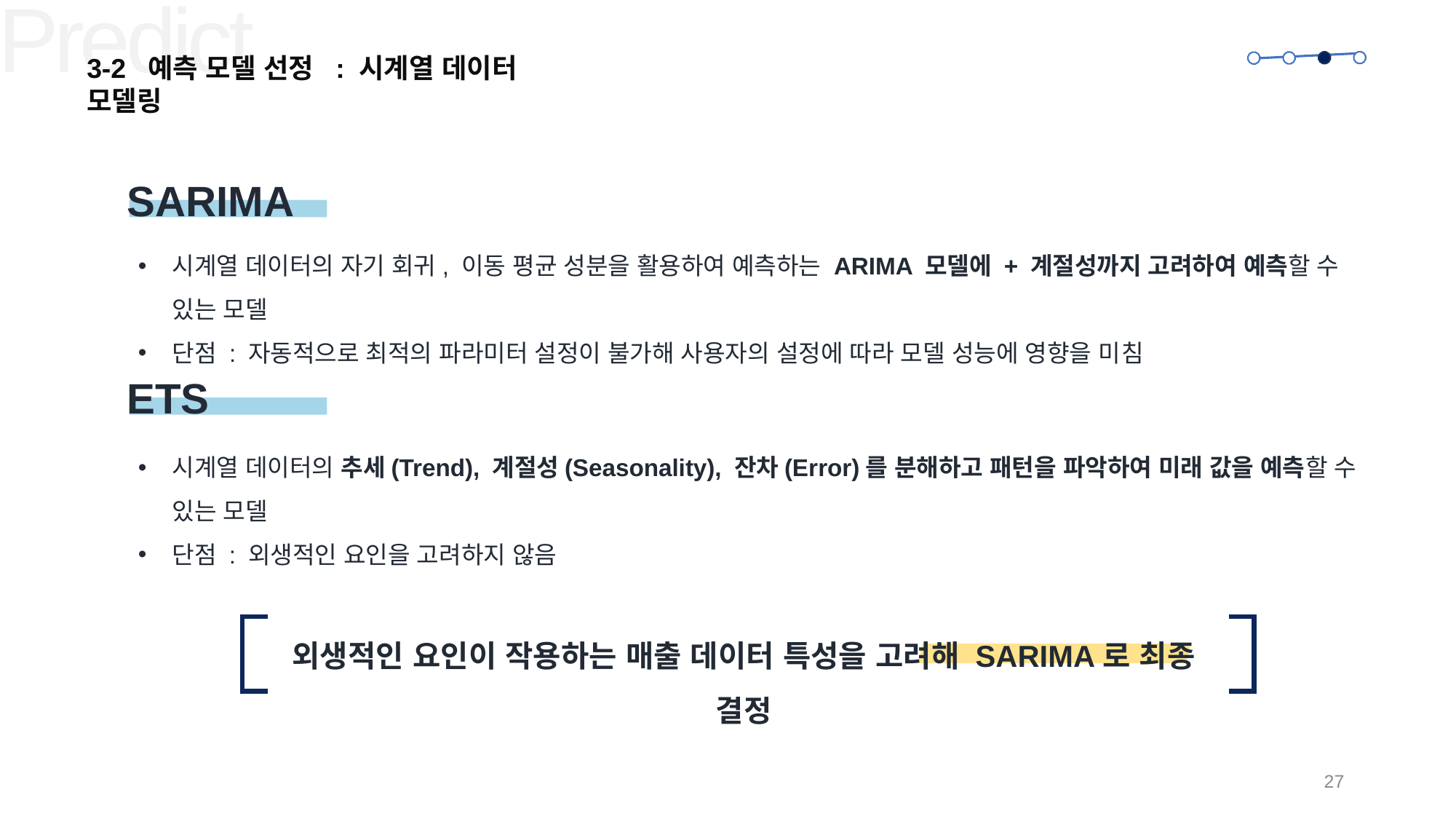

Predict

3-2  예측 모델 선정  : 시계열 데이터 모델링
SARIMA

시계열 데이터의 자기 회귀, 이동 평균 성분을 활용하여 예측하는 ARIMA 모델에 + 계절성까지 고려하여 예측할 수 있는 모델
단점 : 자동적으로 최적의 파라미터 설정이 불가해 사용자의 설정에 따라 모델 성능에 영향을 미침
ETS

시계열 데이터의 추세(Trend), 계절성(Seasonality), 잔차(Error)를 분해하고 패턴을 파악하여 미래 값을 예측할 수 있는 모델
단점 : 외생적인 요인을 고려하지 않음

외생적인 요인이 작용하는 매출 데이터 특성을 고려해 SARIMA로 최종 결정

27